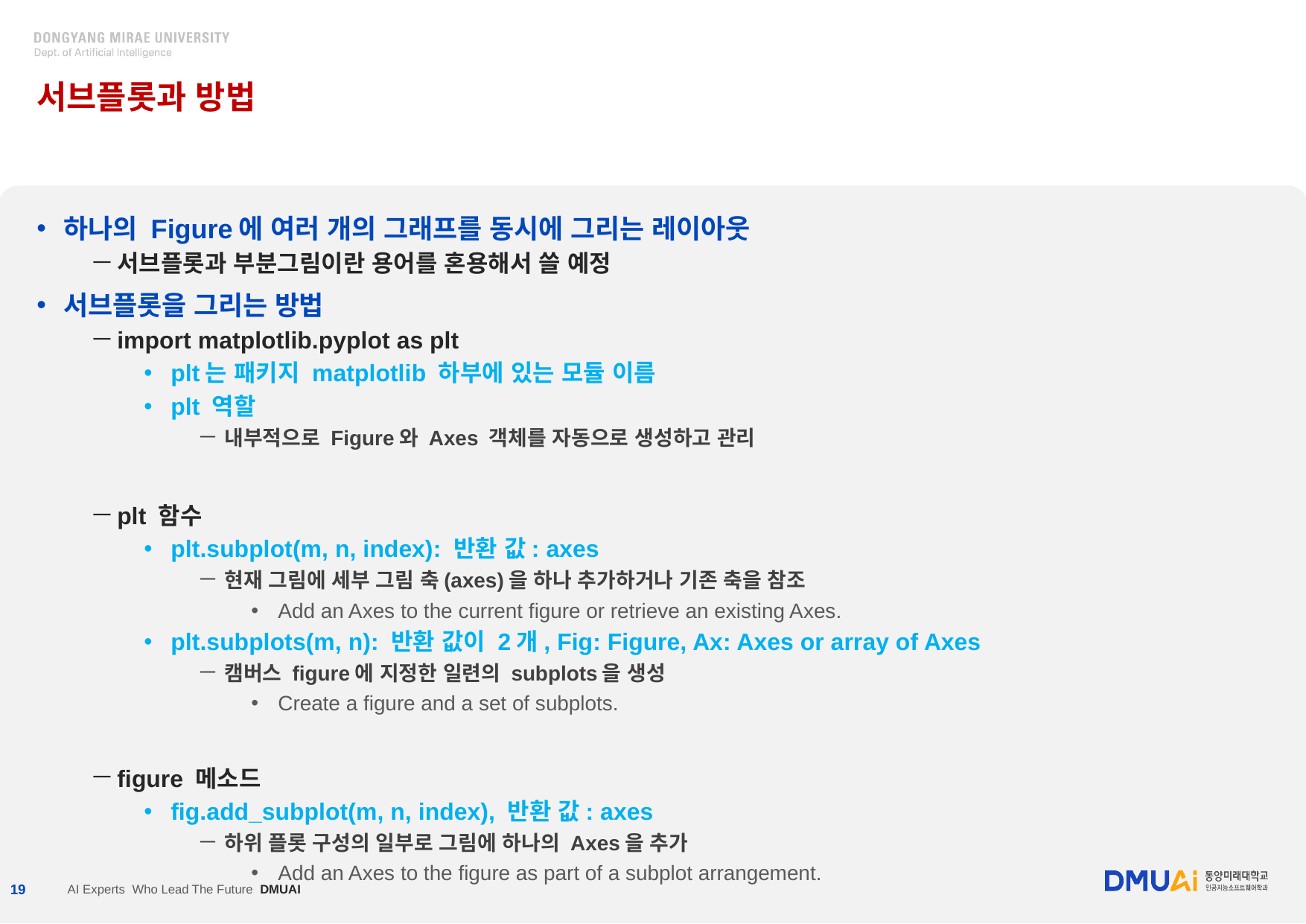

# 서브플롯과 방법

하나의 Figure에 여러 개의 그래프를 동시에 그리는 레이아웃
서브플롯과 부분그림이란 용어를 혼용해서 쓸 예정
서브플롯을 그리는 방법
import matplotlib.pyplot as plt
plt는 패키지 matplotlib 하부에 있는 모듈 이름
plt 역할
내부적으로 Figure와 Axes 객체를 자동으로 생성하고 관리

plt 함수
plt.subplot(m, n, index): 반환 값: axes
현재 그림에 세부 그림 축(axes)을 하나 추가하거나 기존 축을 참조
Add an Axes to the current figure or retrieve an existing Axes.
plt.subplots(m, n): 반환 값이 2개, Fig: Figure, Ax: Axes or array of Axes
캠버스 figure에 지정한 일련의 subplots을 생성
Create a figure and a set of subplots.

figure 메소드
fig.add_subplot(m, n, index), 반환 값: axes
하위 플롯 구성의 일부로 그림에 하나의 Axes을 추가
Add an Axes to the figure as part of a subplot arrangement.